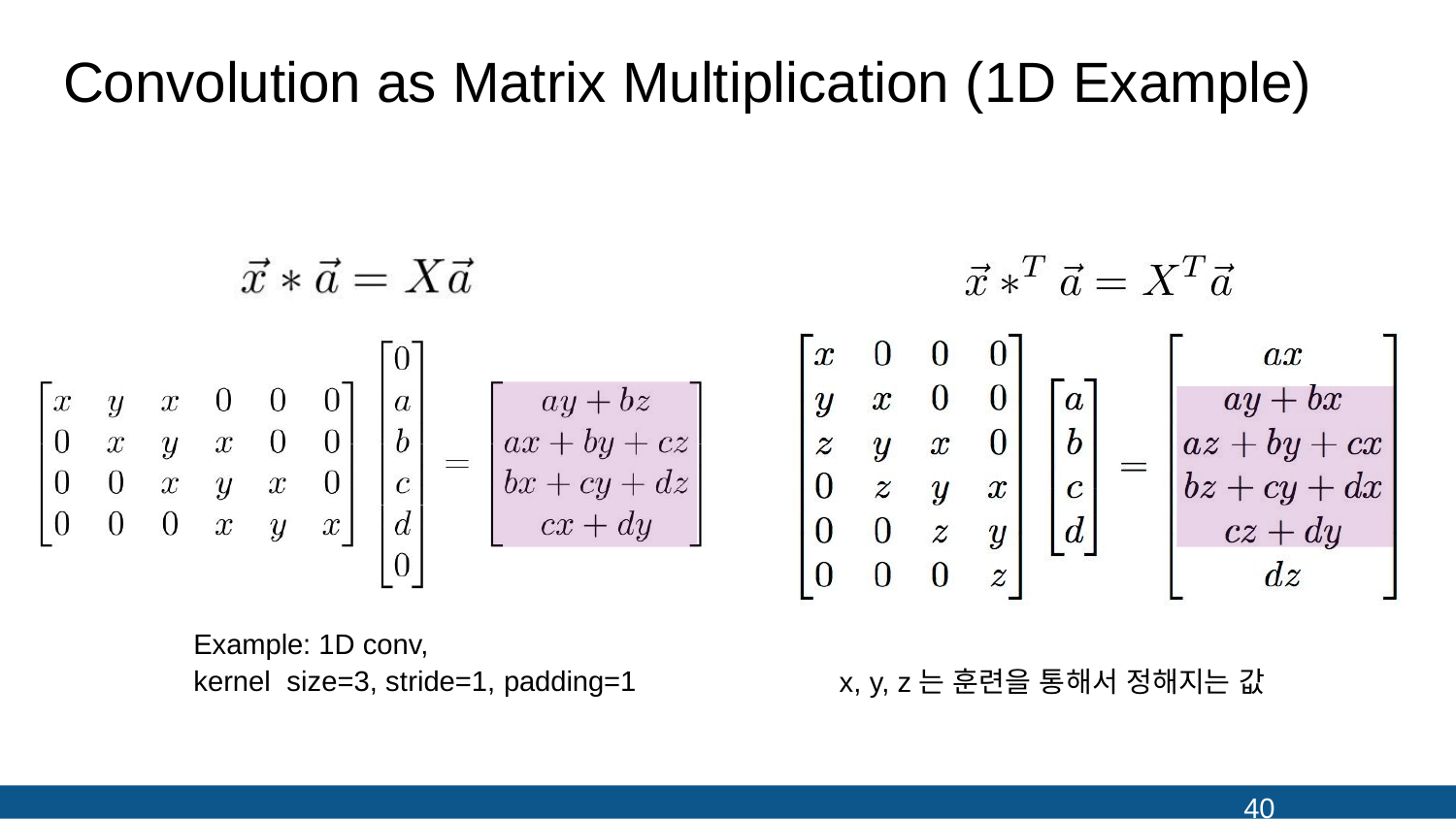

# Convolution as Matrix Multiplication (1D Example)

Example: 1D conv,
kernel  size=3, stride=1, padding=1
x, y, z는 훈련을 통해서 정해지는 값
40